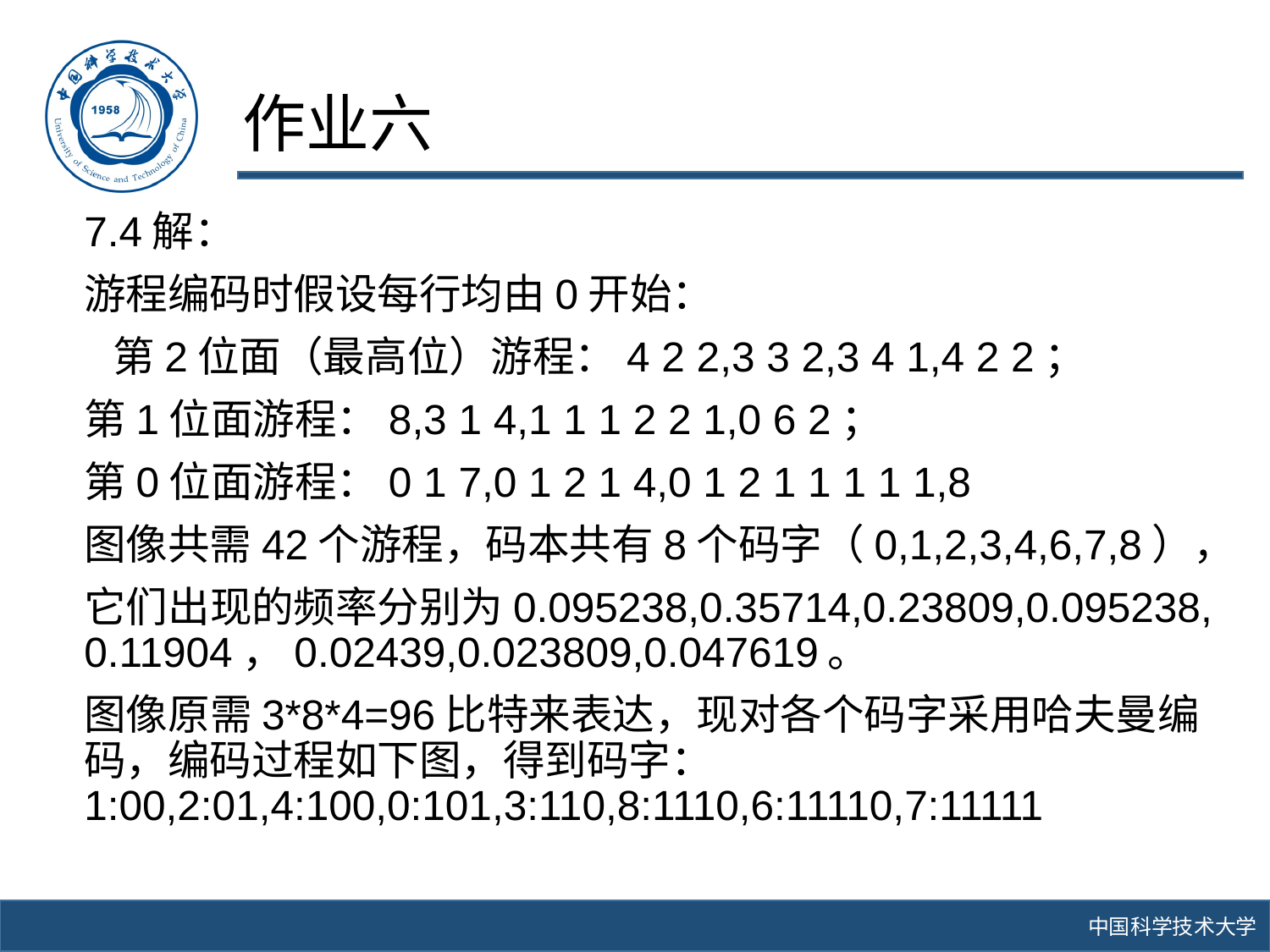

# 作业六
7.4解：
游程编码时假设每行均由0开始：
  第2位面（最高位）游程：4 2 2,3 3 2,3 4 1,4 2 2；
第1位面游程：8,3 1 4,1 1 1 2 2 1,0 6 2；
第0位面游程：0 1 7,0 1 2 1 4,0 1 2 1 1 1 1 1,8
图像共需42个游程，码本共有8个码字（0,1,2,3,4,6,7,8），
它们出现的频率分别为0.095238,0.35714,0.23809,0.095238, 0.11904，0.02439,0.023809,0.047619。
图像原需3*8*4=96比特来表达，现对各个码字采用哈夫曼编码，编码过程如下图，得到码字：1:00,2:01,4:100,0:101,3:110,8:1110,6:11110,7:11111